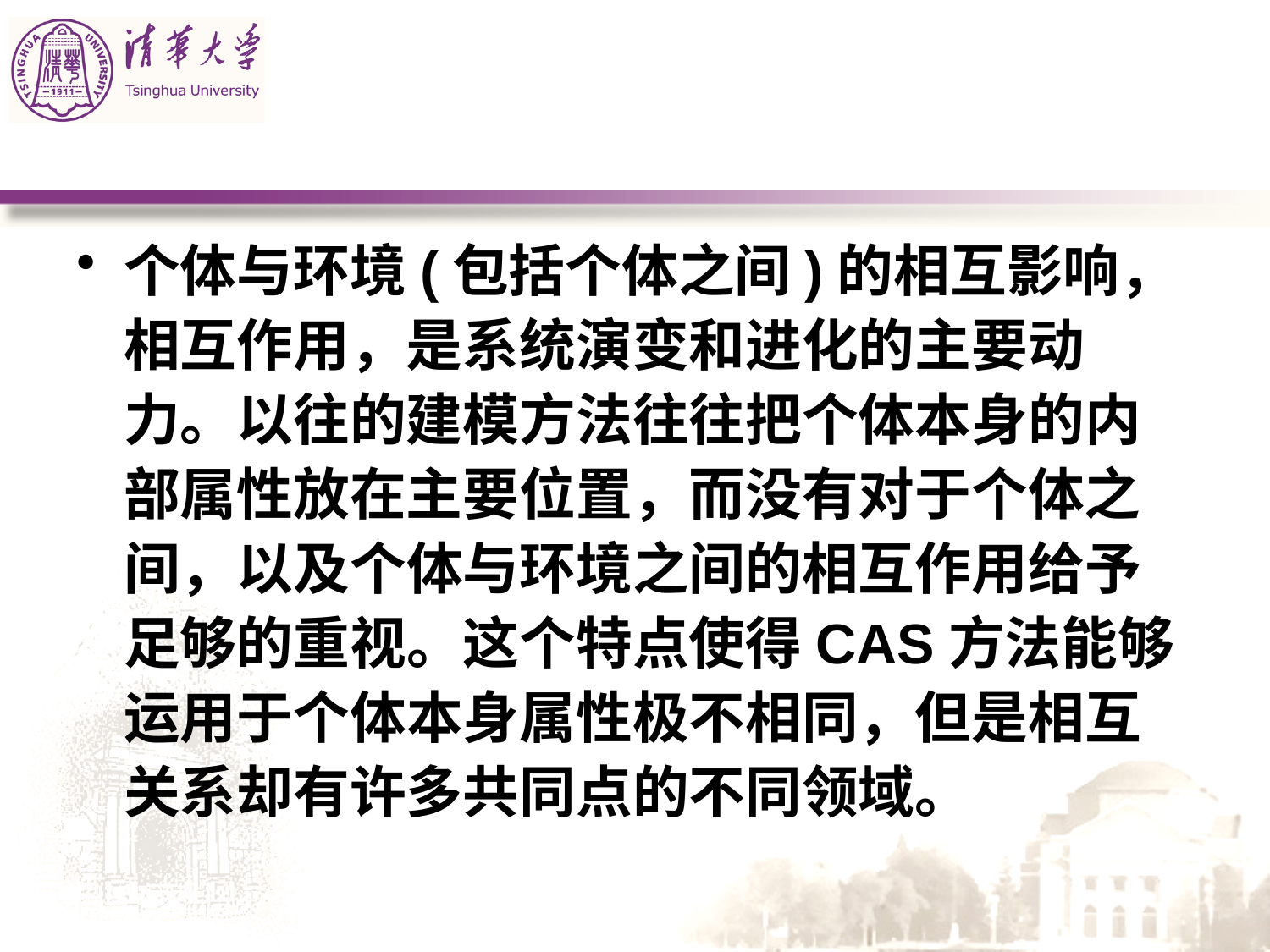

#
个体与环境(包括个体之间)的相互影响，相互作用，是系统演变和进化的主要动力。以往的建模方法往往把个体本身的内部属性放在主要位置，而没有对于个体之间，以及个体与环境之间的相互作用给予足够的重视。这个特点使得CAS方法能够运用于个体本身属性极不相同，但是相互关系却有许多共同点的不同领域。